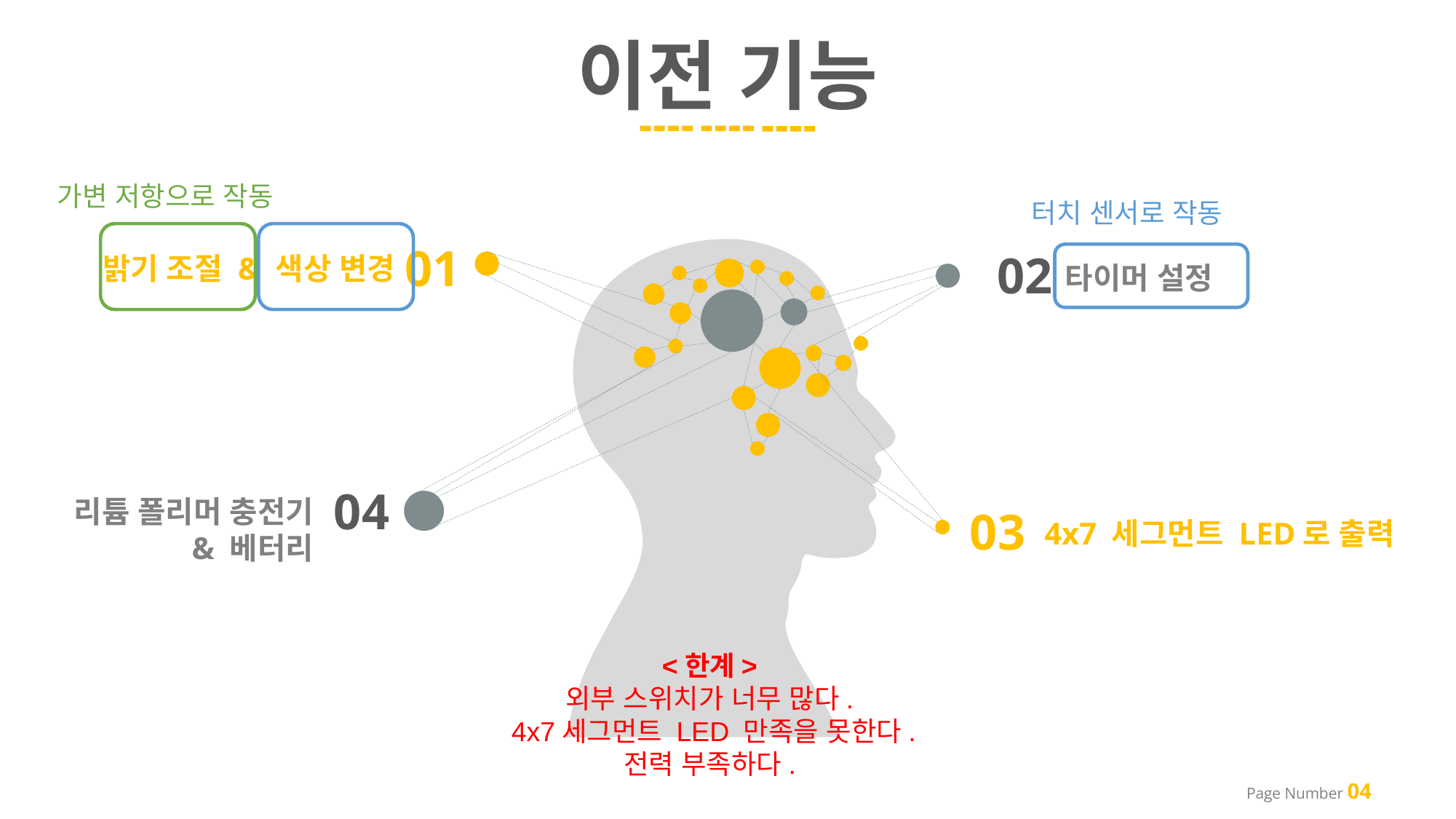

이전 기능

가변 저항으로 작동
터치 센서로 작동

01
02
밝기 조절 & 색상 변경

타이머 설정

04
리튬 폴리머 충전기 & 베터리

03
4x7 세그먼트 LED로 출력

<한계>
외부 스위치가 너무 많다.
4x7세그먼트 LED 만족을 못한다.
전력 부족하다.
Page Number 04